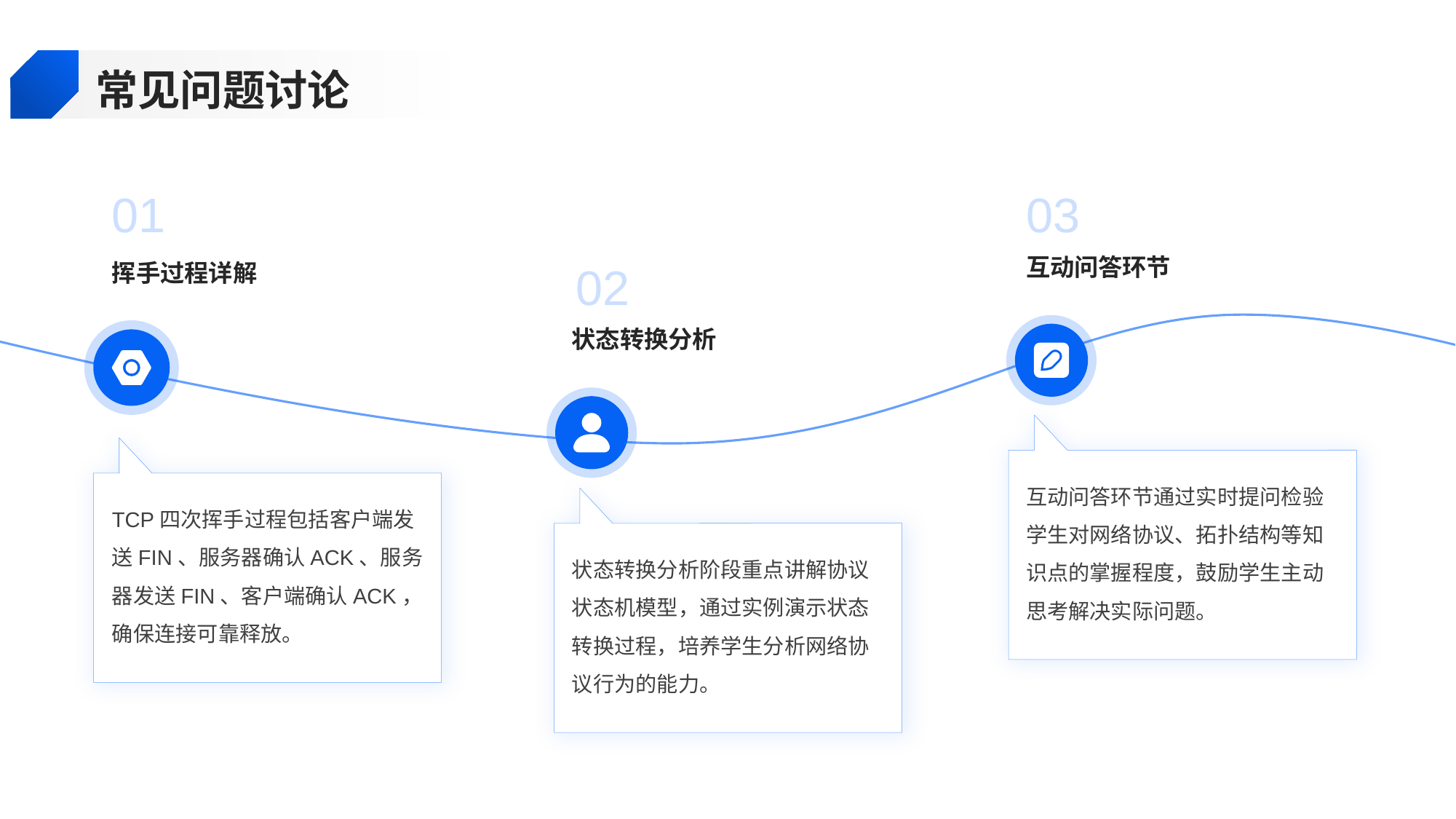

常见问题讨论
01
03
互动问答环节
挥手过程详解
02

状态转换分析

互动问答环节通过实时提问检验学生对网络协议、拓扑结构等知识点的掌握程度，鼓励学生主动思考解决实际问题。

TCP四次挥手过程包括客户端发送FIN、服务器确认ACK、服务器发送FIN、客户端确认ACK，确保连接可靠释放。
状态转换分析阶段重点讲解协议状态机模型，通过实例演示状态转换过程，培养学生分析网络协议行为的能力。